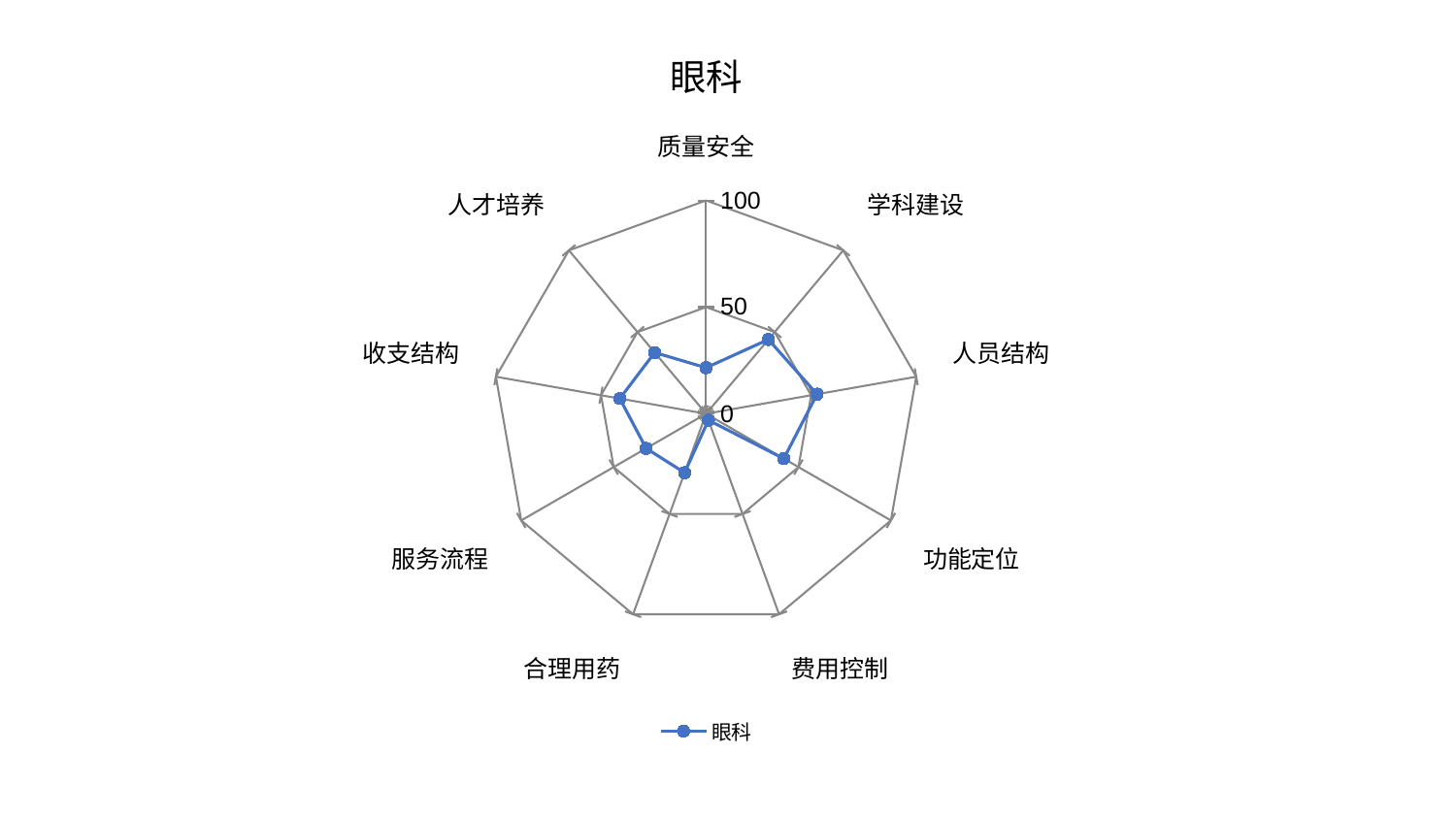

### Chart: 眼科

| Category | 眼科 |
|---|---|
| 质量安全 | 21.602360450674578 |
| 学科建设 | 45.475007054520376 |
| 人员结构 | 52.80067161641494 |
| 功能定位 | 42.06323621119657 |
| 费用控制 | 3.2132907060322387 |
| 合理用药 | 29.416773206020817 |
| 服务流程 | 32.45289073261374 |
| 收支结构 | 41.052118435018116 |
| 人才培养 | 37.47343374636255 |
160